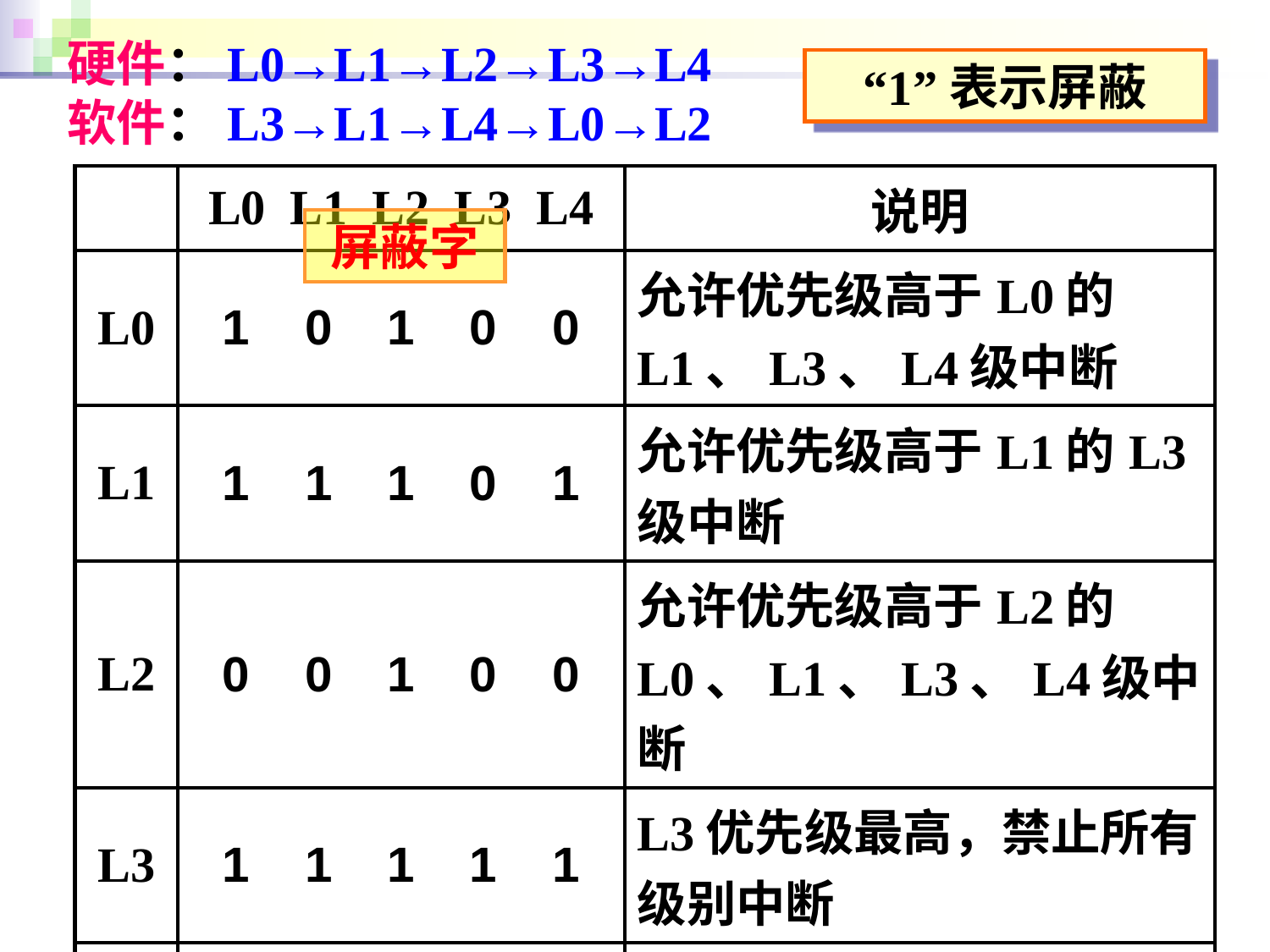

硬件：L0→L1→L2→L3→L4
软件：L3→L1→L4→L0→L2
“1”表示屏蔽
|  | L0 L1 L2 L3 L4 | 说明 |
| --- | --- | --- |
| L0 | 1 0 1 0 0 | 允许优先级高于L0的L1、L3、L4级中断 |
| L1 | 1 1 1 0 1 | 允许优先级高于L1的L3级中断 |
| L2 | 0 0 1 0 0 | 允许优先级高于L2的L0、L1、L3、L4级中断 |
| L3 | 1 1 1 1 1 | L3优先级最高，禁止所有级别中断 |
| L4 | 1 0 1 0 1 | 允许优先级高于L4的L1、L3级中断 |
屏蔽字